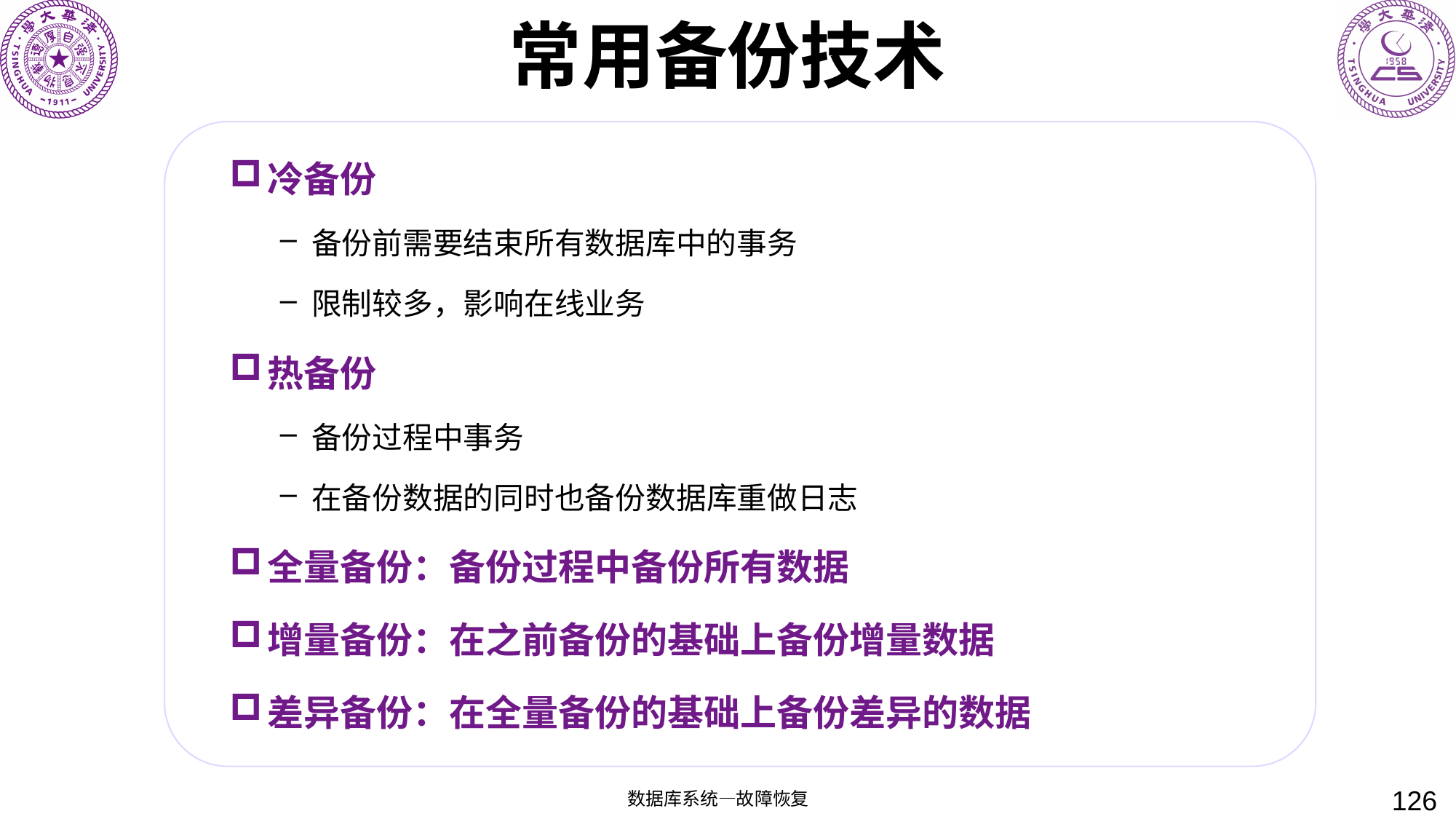

# 常用备份技术

冷备份
备份前需要结束所有数据库中的事务
限制较多，影响在线业务
热备份
备份过程中事务
在备份数据的同时也备份数据库重做日志
全量备份：备份过程中备份所有数据
增量备份：在之前备份的基础上备份增量数据
差异备份：在全量备份的基础上备份差异的数据
126
数据库系统—故障恢复